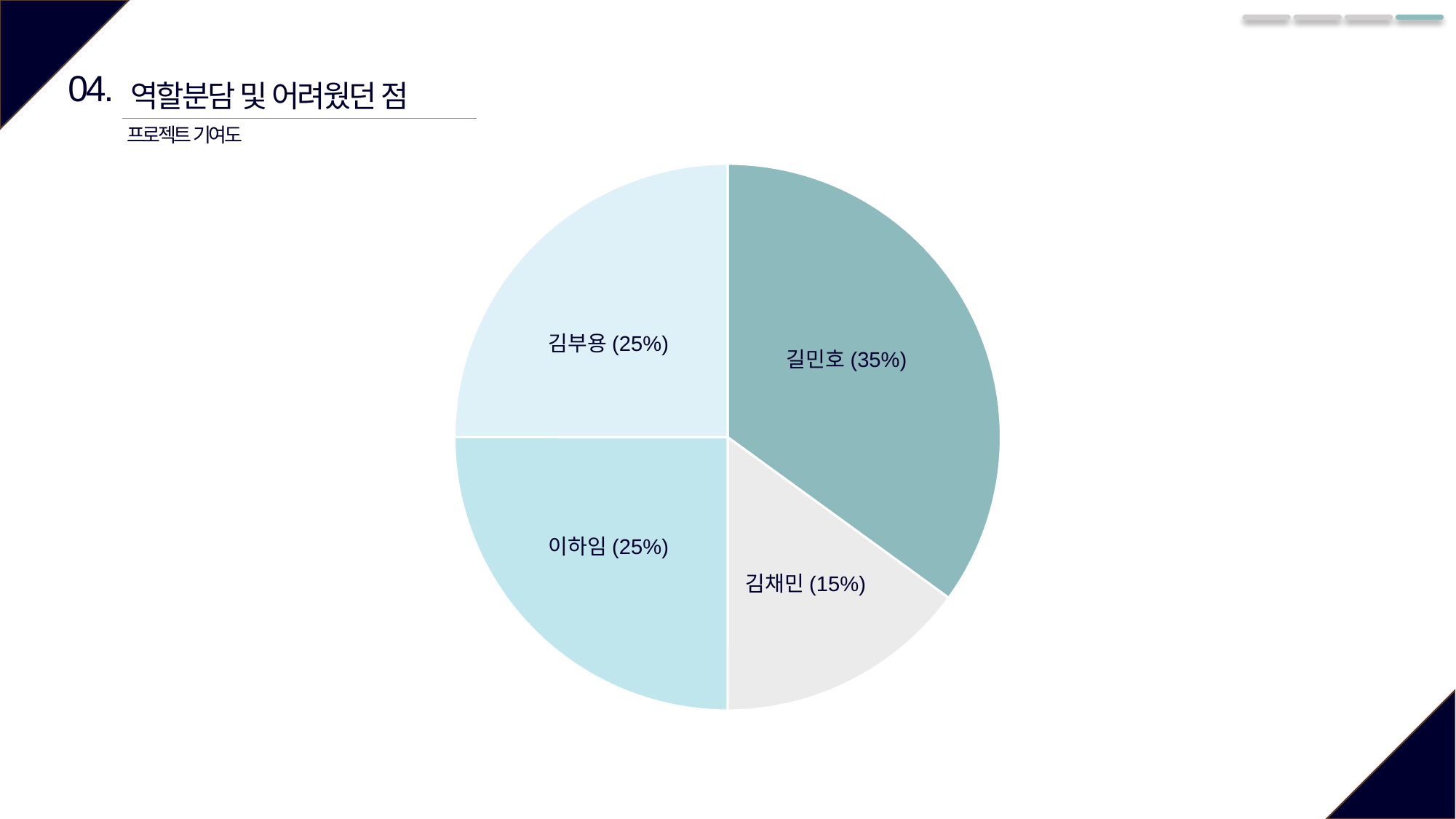

04.
역할분담 및 어려웠던 점
프로젝트 기여도

### Chart

| Category | 판매 |
|---|---|
| 길민호 | 3.5 |
| 김채민 | 1.5 |
| 이하임 | 2.5 |
| 김부용 | 2.5 |
김부용(25%)
길민호(35%)
이하임(25%)
김채민(15%)